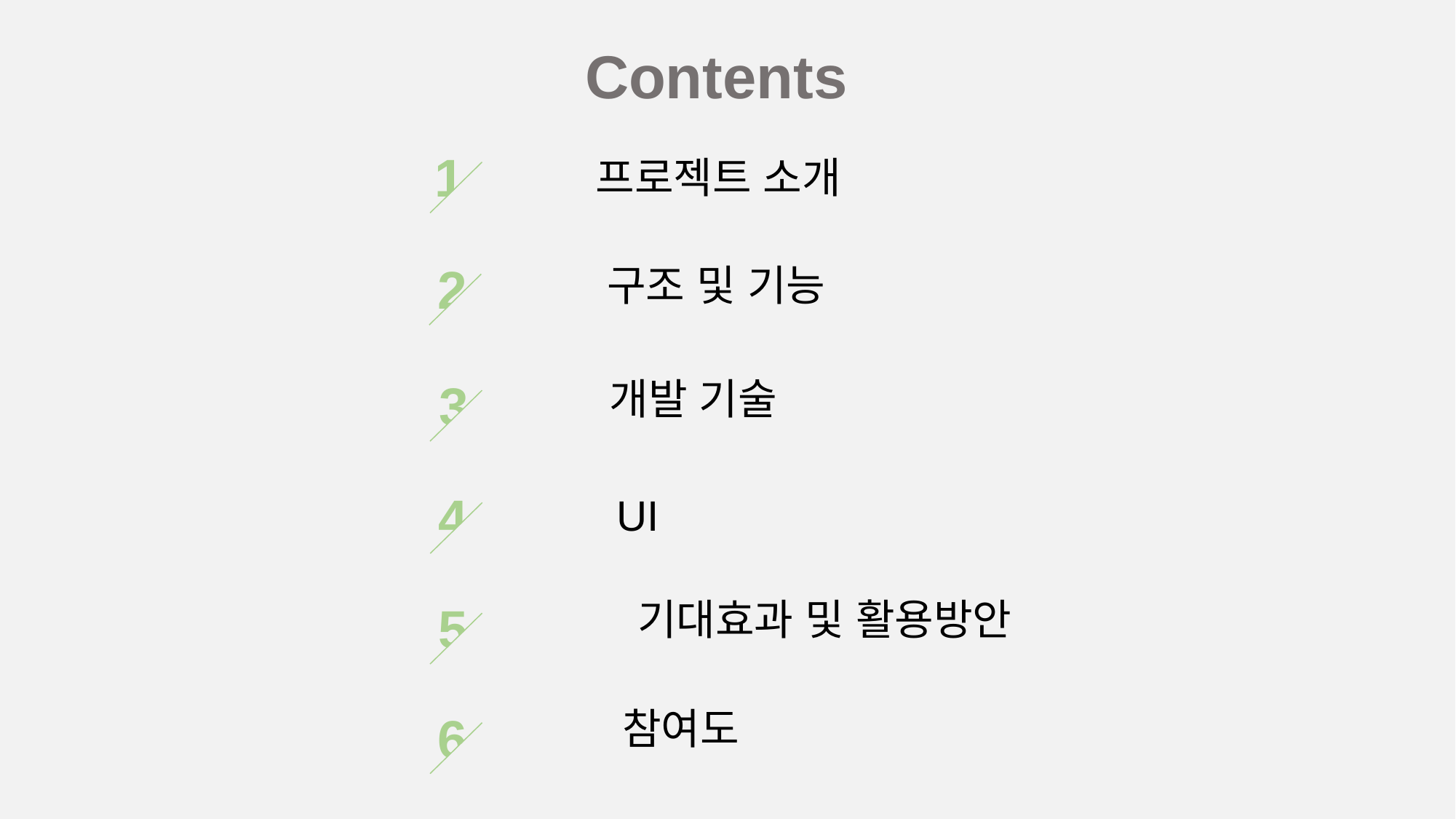

Contents

1
프로젝트 소개

2
구조 및 기능

3
개발 기술

4
UI

5
기대효과 및 활용방안

6
참여도